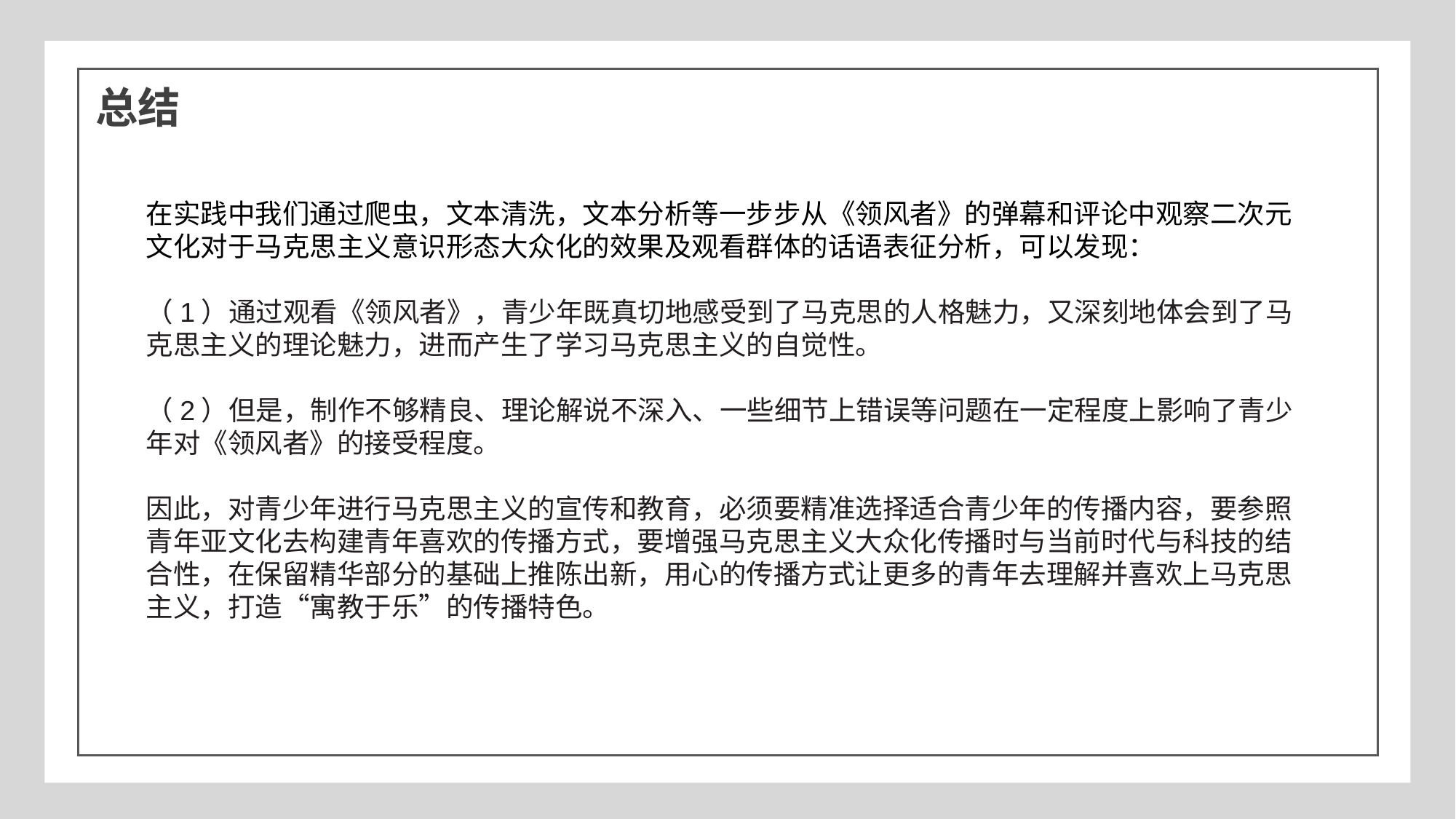

总结
在实践中我们通过爬虫，文本清洗，文本分析等一步步从《领风者》的弹幕和评论中观察二次元文化对于马克思主义意识形态大众化的效果及观看群体的话语表征分析，可以发现：

（1）通过观看《领风者》，青少年既真切地感受到了马克思的人格魅力，又深刻地体会到了马克思主义的理论魅力，进而产生了学习马克思主义的自觉性。

（2）但是，制作不够精良、理论解说不深入、一些细节上错误等问题在一定程度上影响了青少年对《领风者》的接受程度。

因此，对青少年进行马克思主义的宣传和教育，必须要精准选择适合青少年的传播内容，要参照青年亚文化去构建青年喜欢的传播方式，要增强马克思主义大众化传播时与当前时代与科技的结合性，在保留精华部分的基础上推陈出新，用心的传播方式让更多的青年去理解并喜欢上马克思主义，打造“寓教于乐”的传播特色。